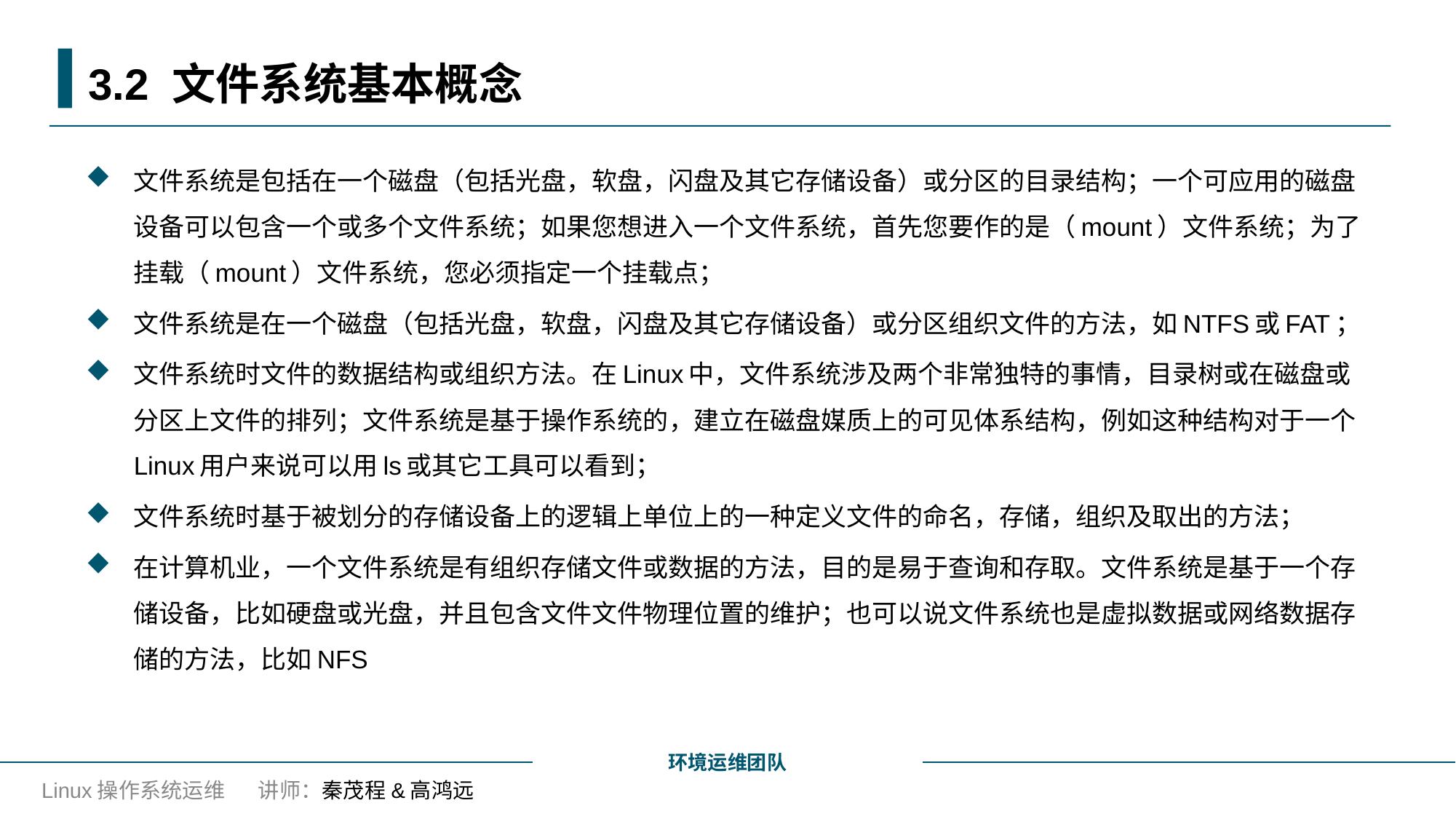

# 3.2 文件系统基本概念
文件系统是包括在一个磁盘（包括光盘，软盘，闪盘及其它存储设备）或分区的目录结构；一个可应用的磁盘设备可以包含一个或多个文件系统；如果您想进入一个文件系统，首先您要作的是（mount）文件系统；为了挂载（mount）文件系统，您必须指定一个挂载点；
文件系统是在一个磁盘（包括光盘，软盘，闪盘及其它存储设备）或分区组织文件的方法，如NTFS或FAT；
文件系统时文件的数据结构或组织方法。在Linux中，文件系统涉及两个非常独特的事情，目录树或在磁盘或分区上文件的排列；文件系统是基于操作系统的，建立在磁盘媒质上的可见体系结构，例如这种结构对于一个Linux用户来说可以用ls或其它工具可以看到；
文件系统时基于被划分的存储设备上的逻辑上单位上的一种定义文件的命名，存储，组织及取出的方法；
在计算机业，一个文件系统是有组织存储文件或数据的方法，目的是易于查询和存取。文件系统是基于一个存储设备，比如硬盘或光盘，并且包含文件文件物理位置的维护；也可以说文件系统也是虚拟数据或网络数据存储的方法，比如NFS